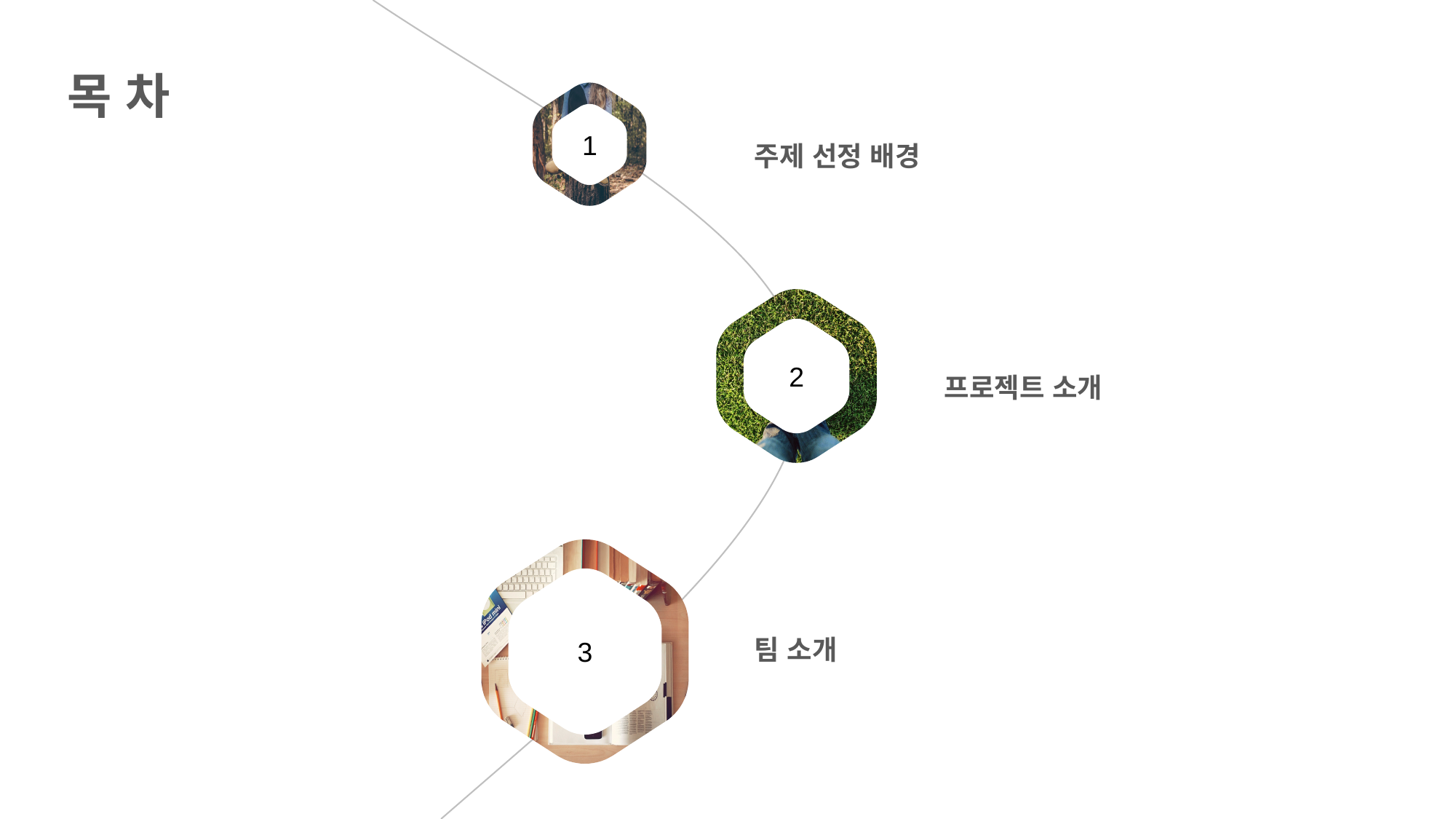

목 차

1
주제 선정 배경

2
프로젝트 소개

3
팀 소개